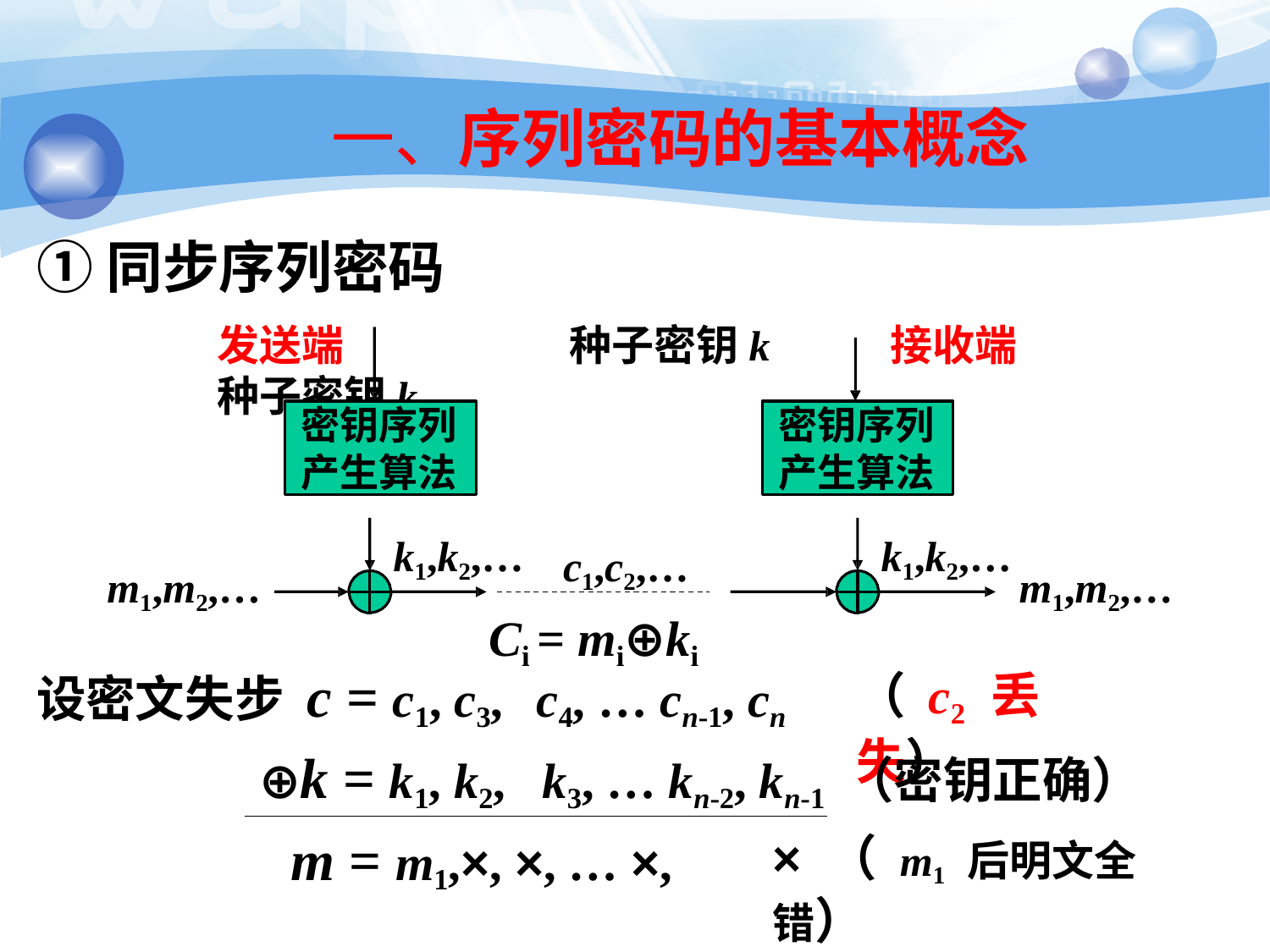

8
# 一、序列密码的基本概念
①同步序列密码
发送端	种子密钥k	接收端	种子密钥k

密钥序列 产生算法
密钥序列 产生算法

k1,k2,…
k1,k2,…
c1,c2,…
m1,m2,…
m1,m2,…

Ci = mi⊕ki
设密文失步 c = c1, c3,	c4, … cn-1, cn
（ c2 丢失）
⊕k = k1, k2,	k3, … kn-2, kn-1 （密钥正确）

m = m1,×, ×, … ×,
× （ m1  后明文全错）